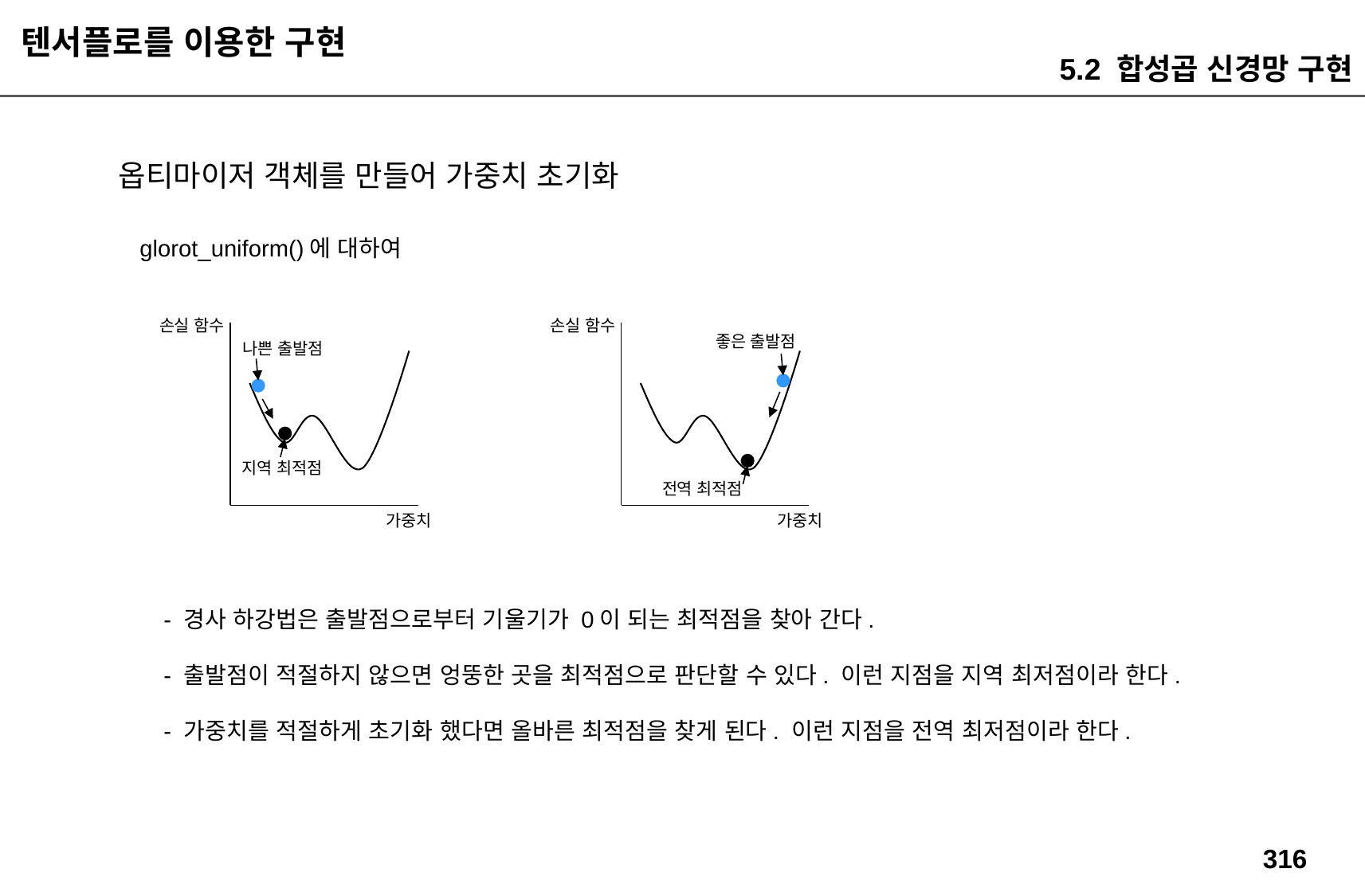

텐서플로를 이용한 구현
5.2 합성곱 신경망 구현
옵티마이저 객체를 만들어 가중치 초기화
glorot_uniform()에 대하여
손실 함수
손실 함수
좋은 출발점
나쁜 출발점

지역 최적점

전역 최적점
가중치
가중치
- 경사 하강법은 출발점으로부터 기울기가 0이 되는 최적점을 찾아 간다.

- 출발점이 적절하지 않으면 엉뚱한 곳을 최적점으로 판단할 수 있다. 이런 지점을 지역 최저점이라 한다.

- 가중치를 적절하게 초기화 했다면 올바른 최적점을 찾게 된다. 이런 지점을 전역 최저점이라 한다.